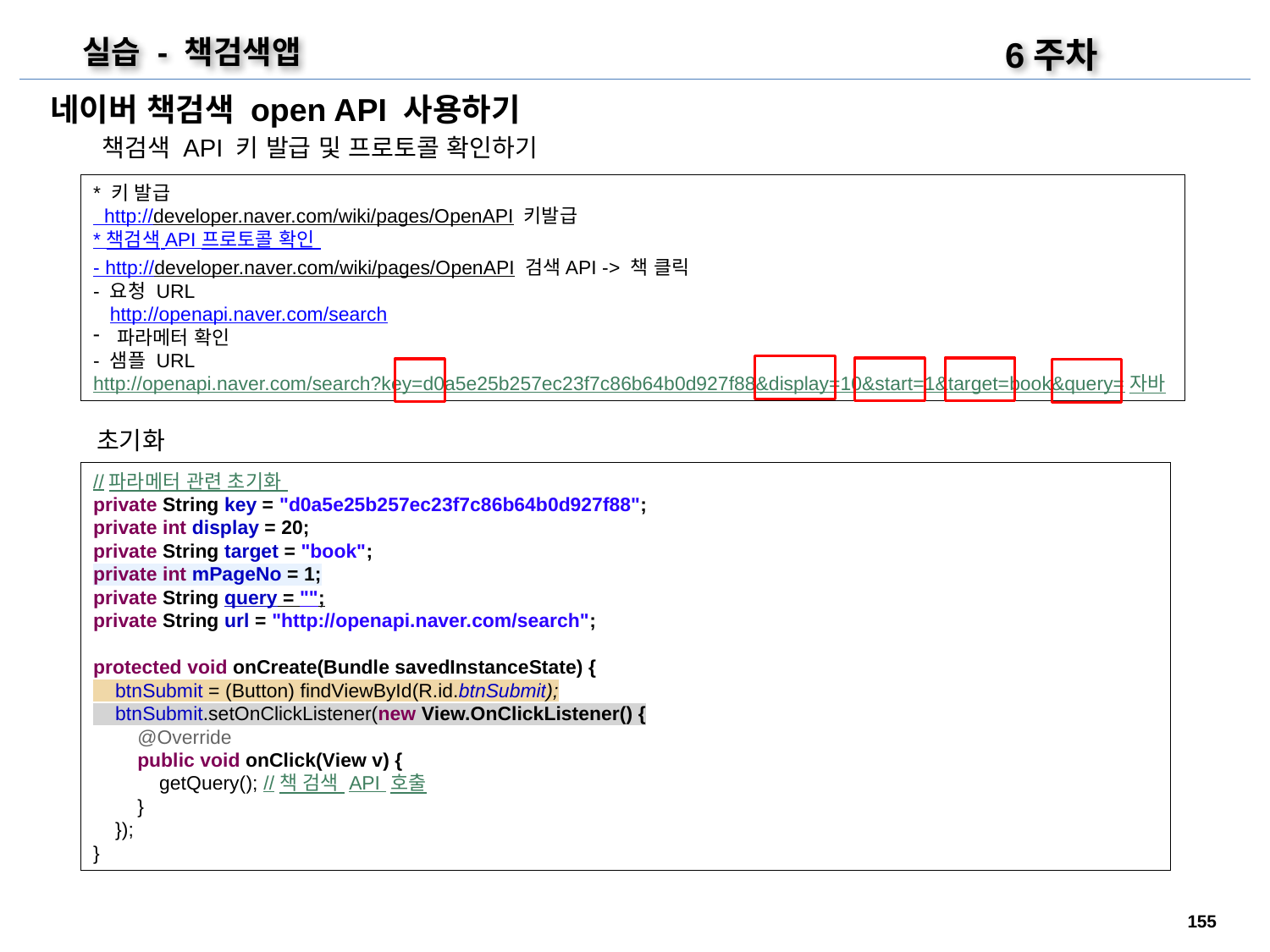

6주차
실습 - 책검색앱
네이버 책검색 open API 사용하기
책검색 API 키 발급 및 프로토콜 확인하기
* 키 발급
  http://developer.naver.com/wiki/pages/OpenAPI 키발급
* 책검색 API 프로토콜 확인
- http://developer.naver.com/wiki/pages/OpenAPI 검색API -> 책 클릭
- 요청 URL
   http://openapi.naver.com/search
파라메터 확인
- 샘플 URL
http://openapi.naver.com/search?key=d0a5e25b257ec23f7c86b64b0d927f88&display=10&start=1&target=book&query=자바

초기화
//파라메터 관련 초기화
private String key = "d0a5e25b257ec23f7c86b64b0d927f88";
private int display = 20;
private String target = "book";
private int mPageNo = 1;
private String query = "";
private String url = "http://openapi.naver.com/search";

protected void onCreate(Bundle savedInstanceState) {
    btnSubmit = (Button) findViewById(R.id.btnSubmit);
    btnSubmit.setOnClickListener(new View.OnClickListener() {
        @Override
        public void onClick(View v) {
            getQuery(); //책 검색 API 호출
        }
    });
}